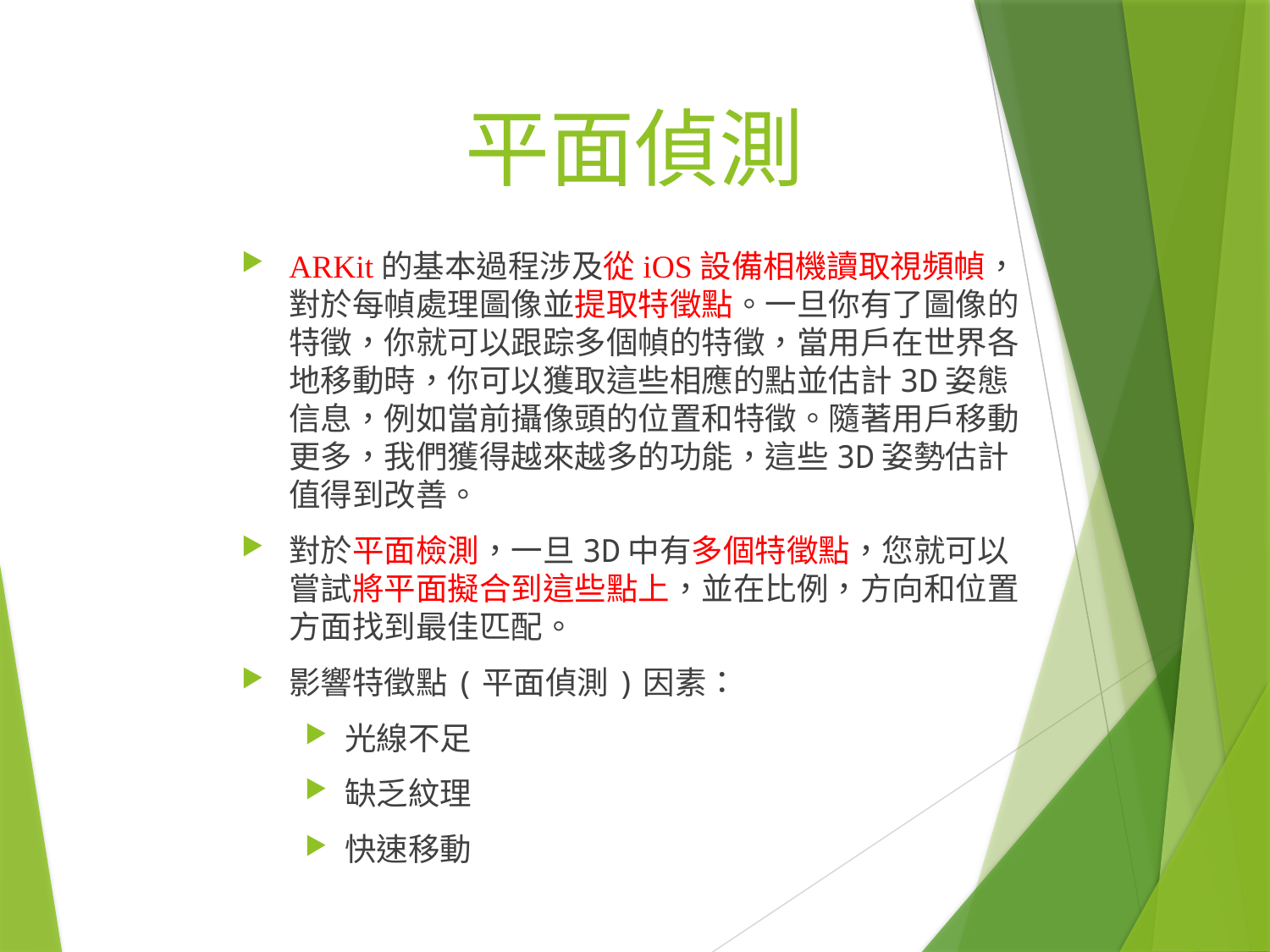

平面偵測
ARKit的基本過程涉及從iOS設備相機讀取視頻幀，對於每幀處理圖像並提取特徵點。一旦你有了圖像的特徵，你就可以跟踪多個幀的特徵，當用戶在世界各地移動時，你可以獲取這些相應的點並估計3D姿態信息，例如當前攝像頭的位置和特徵。隨著用戶移動更多，我們獲得越來越多的功能，這些3D姿勢估計值得到改善。
對於平面檢測，一旦3D中有多個特徵點，您就可以嘗試將平面擬合到這些點上，並在比例，方向和位置方面找到最佳匹配。
影響特徵點(平面偵測)因素：
光線不足
缺乏紋理
快速移動